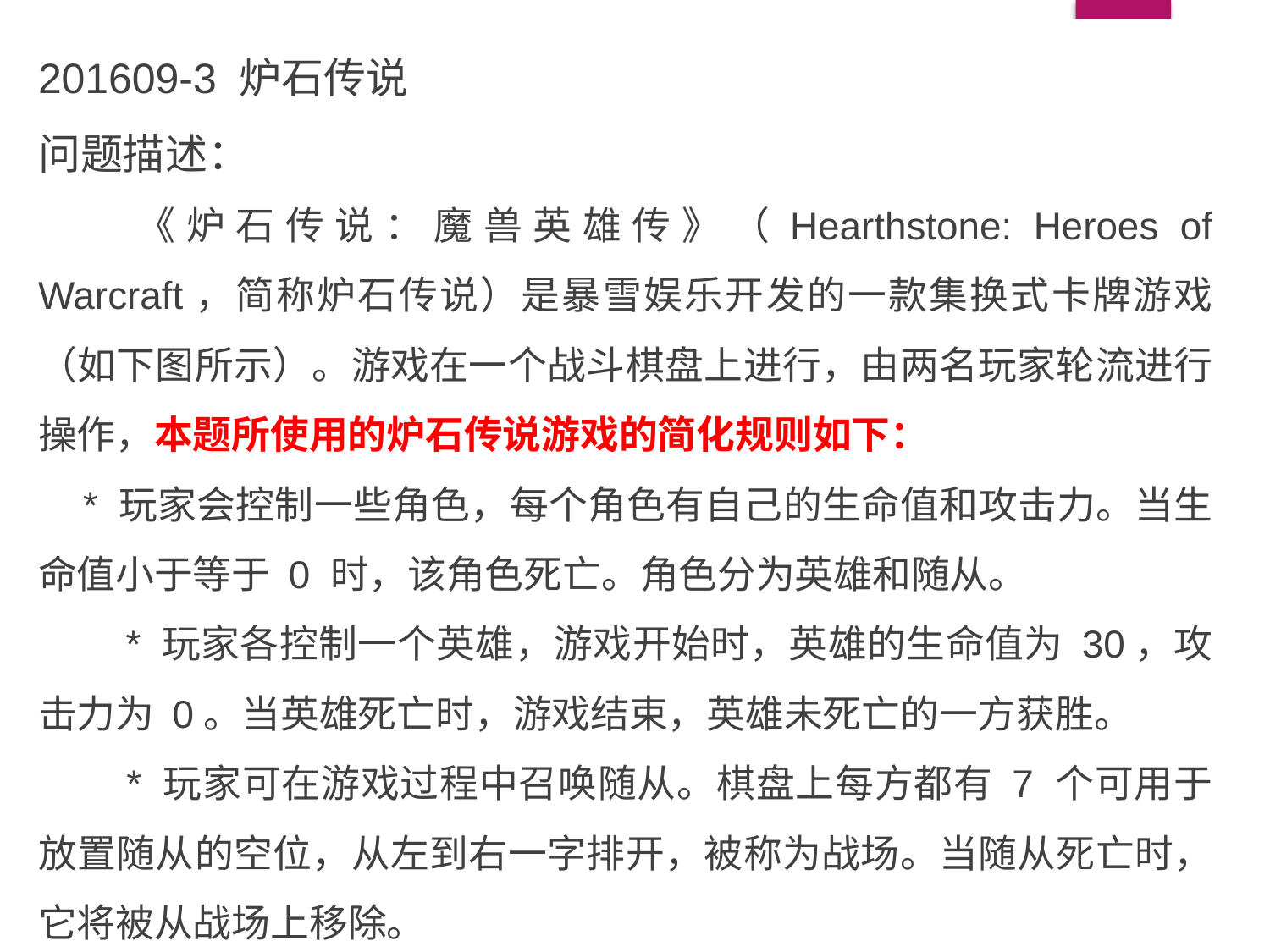

201609-3 炉石传说
问题描述：
　　《炉石传说：魔兽英雄传》（Hearthstone: Heroes of Warcraft，简称炉石传说）是暴雪娱乐开发的一款集换式卡牌游戏（如下图所示）。游戏在一个战斗棋盘上进行，由两名玩家轮流进行操作，本题所使用的炉石传说游戏的简化规则如下：
    * 玩家会控制一些角色，每个角色有自己的生命值和攻击力。当生命值小于等于 0 时，该角色死亡。角色分为英雄和随从。
　　* 玩家各控制一个英雄，游戏开始时，英雄的生命值为 30，攻击力为 0。当英雄死亡时，游戏结束，英雄未死亡的一方获胜。
　　* 玩家可在游戏过程中召唤随从。棋盘上每方都有 7 个可用于放置随从的空位，从左到右一字排开，被称为战场。当随从死亡时，它将被从战场上移除。